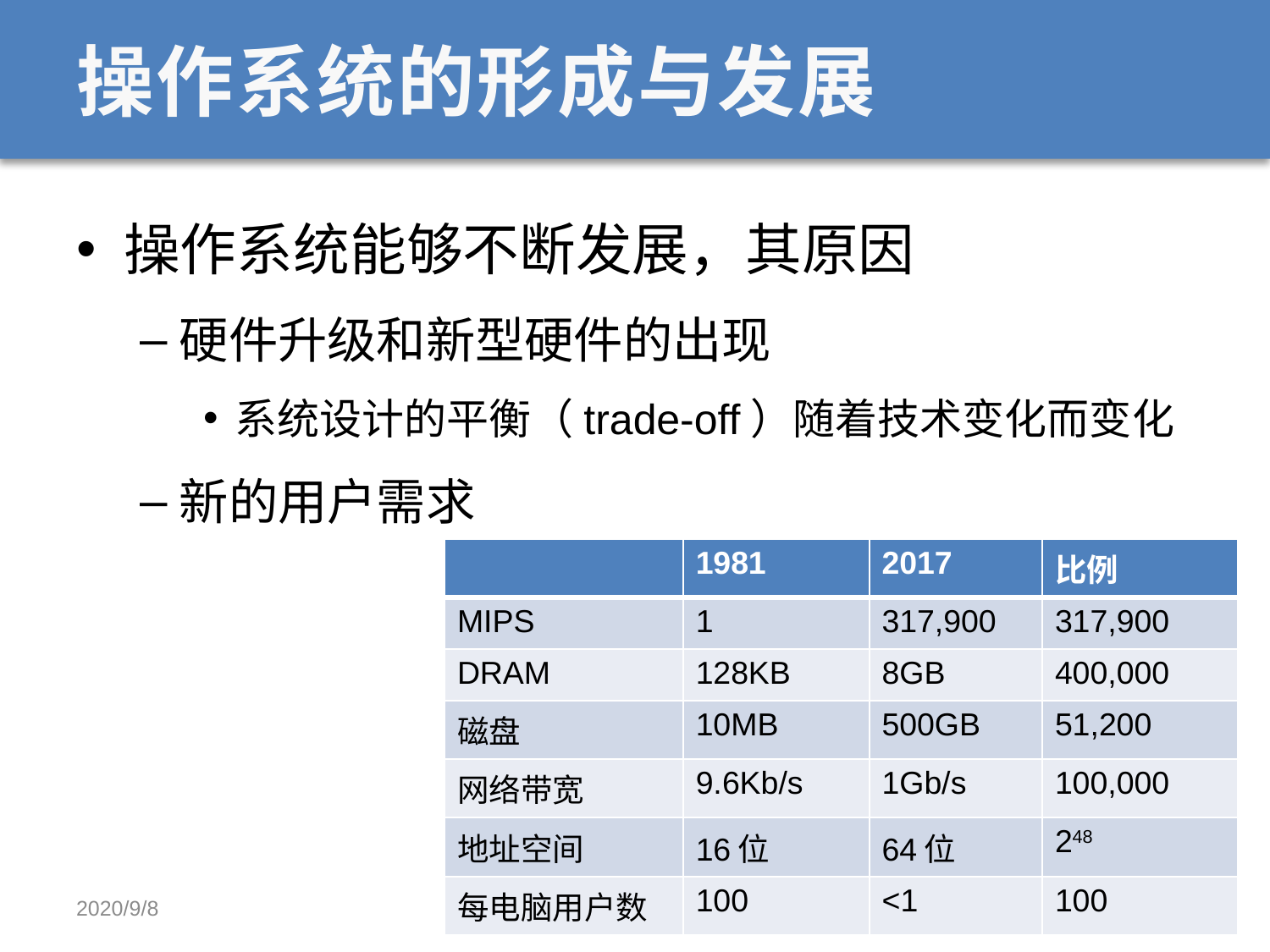

# 操作系统的形成与发展
操作系统能够不断发展，其原因
硬件升级和新型硬件的出现
系统设计的平衡（trade-off）随着技术变化而变化
新的用户需求

|  | 1981 | 2017 | 比例 |
| --- | --- | --- | --- |
| MIPS | 1 | 317,900 | 317,900 |
| DRAM | 128KB | 8GB | 400,000 |
| 磁盘 | 10MB | 500GB | 51,200 |
| 网络带宽 | 9.6Kb/s | 1Gb/s | 100,000 |
| 地址空间 | 16位 | 64位 | 248 |
| 每电脑用户数 | 100 | <1 | 100 |
2020/9/8
《计算机操作系统》——薛瑞尼
34